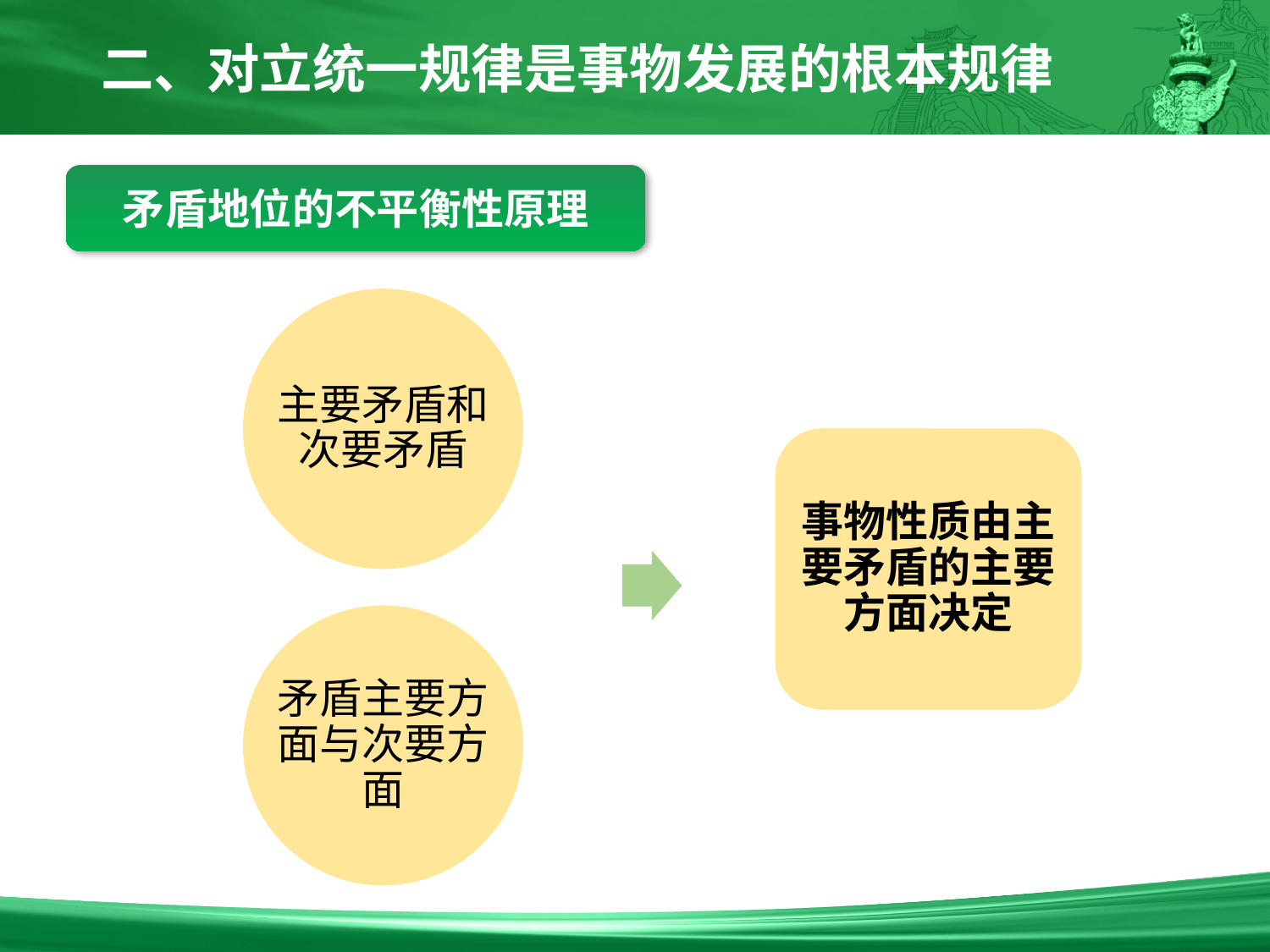

二、对立统一规律是事物发展的根本规律
矛盾地位的不平衡性原理
主要矛盾和次要矛盾
事物性质由主要矛盾的主要方面决定

矛盾主要方面与次要方面